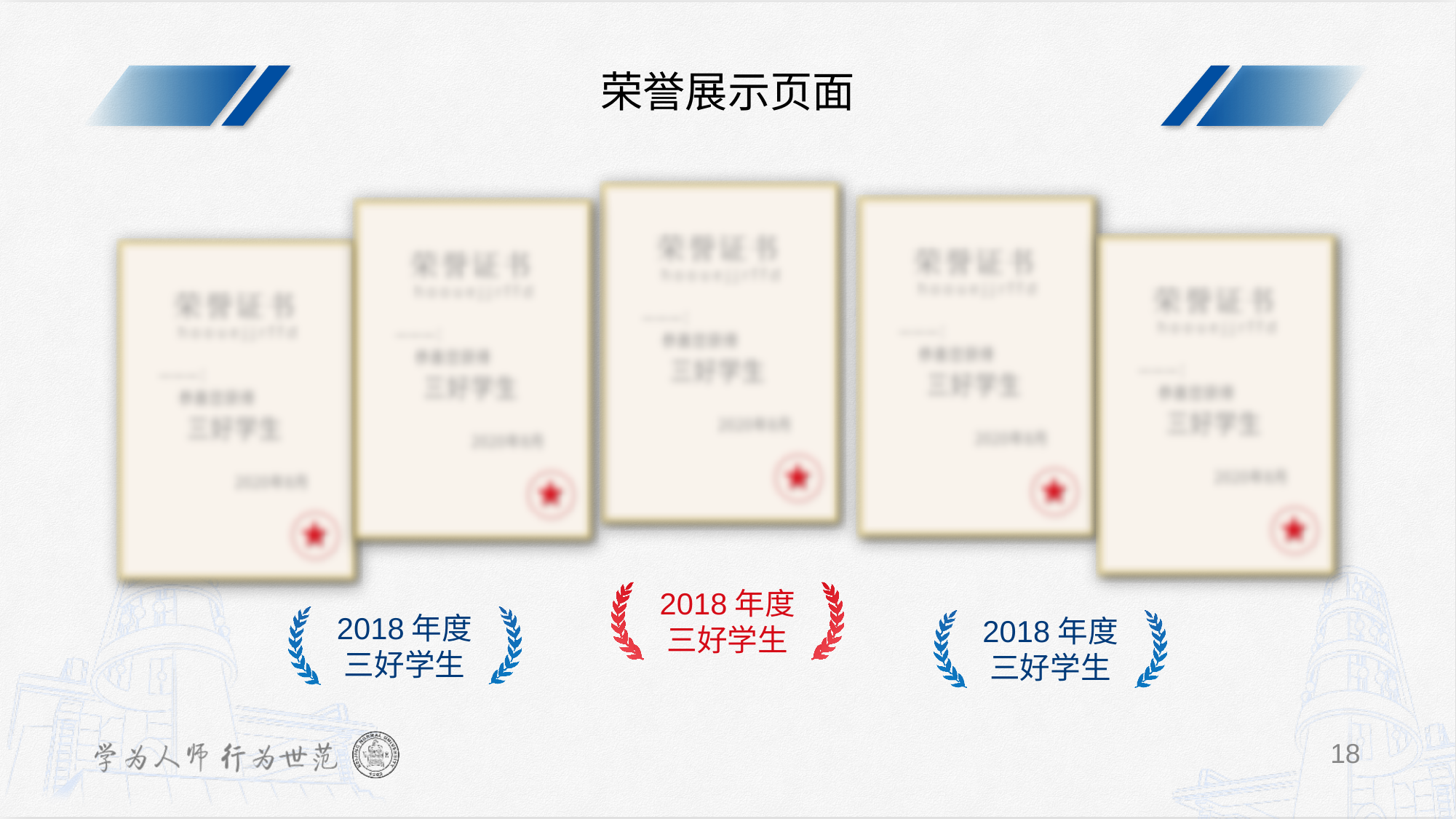

TIP
点击形状，设置形状格式-图片或纹理填充即可更改图片。

荣誉展示页面

2018年度
三好学生

2018年度
三好学生

2018年度
三好学生